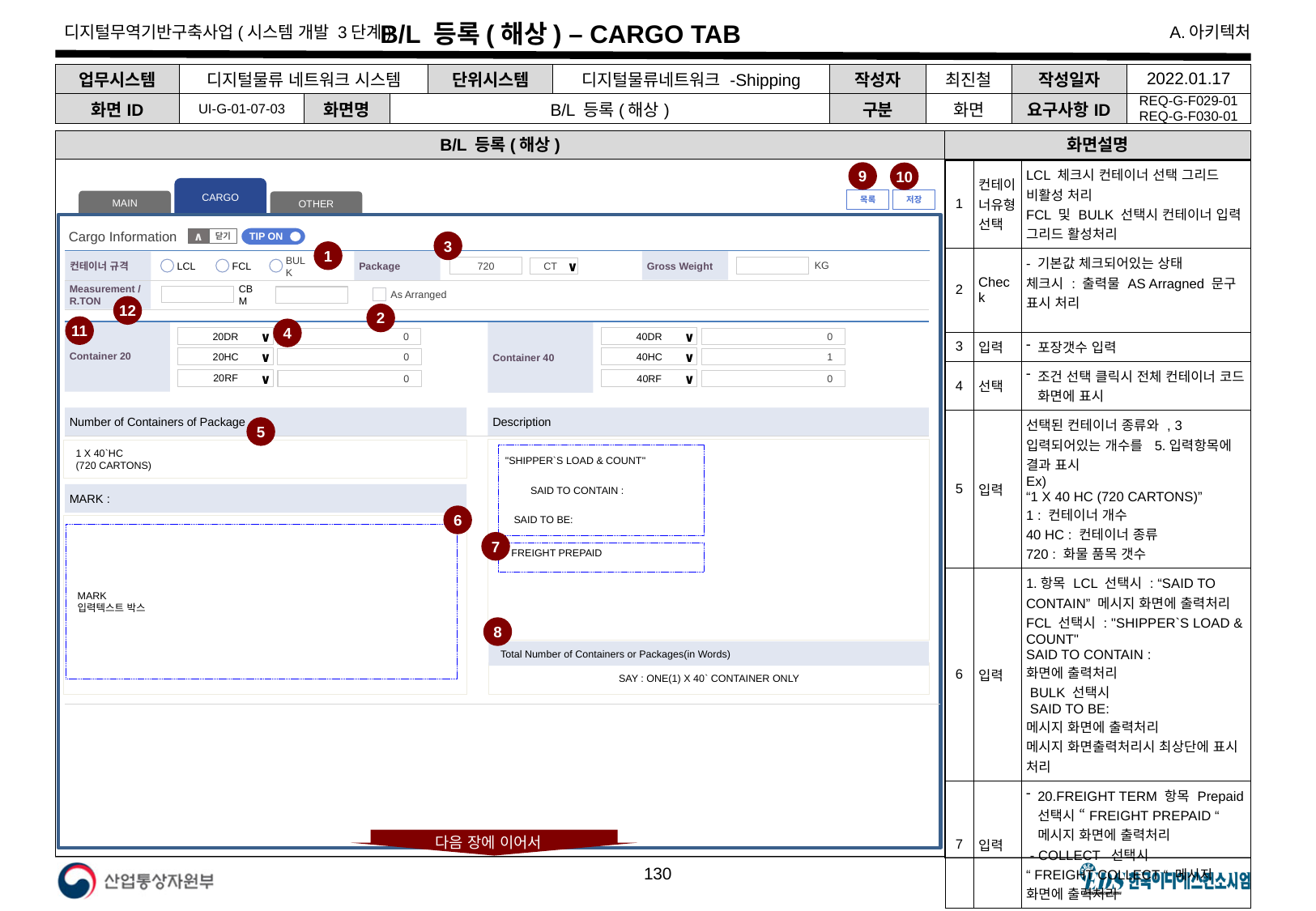

# B/L 등록(해상) – CARGO TAB
| 업무시스템 | 디지털물류 네트워크 시스템 |  |  | 단위시스템 | 디지털물류네트워크 -Shipping | 작성자 | 최진철 | 작성일자 | 2022.01.17 |
| --- | --- | --- | --- | --- | --- | --- | --- | --- | --- |
| 화면ID | UI-G-01-07-03 | 화면명 | B/L 등록(해상) |  |  | 구분 | 화면 | 요구사항ID | REQ-G-F029-01 REQ-G-F030-01 |
B/L 등록(해상)
화면설명

| 1 | 컨테이너유형선택 | LCL 체크시 컨테이너 선택 그리드 비활성 처리 FCL 및 BULK 선택시 컨테이너 입력 그리드 활성처리 |
| --- | --- | --- |
| 2 | Check | - 기본값 체크되어있는 상태 체크시 : 출력물 AS Arragned 문구 표시 처리 |
| 3 | 입력 | 포장갯수 입력 |
| 4 | 선택 | 조건 선택 클릭시 전체 컨테이너 코드 화면에 표시 |
| 5 | 입력 | 선택된 컨테이너 종류와 , 3 입력되어있는 개수를 5.입력항목에 결과 표시 Ex) “1 X 40 HC (720 CARTONS)” 1 : 컨테이너 개수 40 HC : 컨테이너 종류 720 : 화물 품목 갯수 |
| 6 | 입력 | 1.항목 LCL 선택시 : “SAID TO CONTAIN” 메시지 화면에 출력처리 FCL 선택시 : "SHIPPER`S LOAD & COUNT" SAID TO CONTAIN : 화면에 출력처리 BULK 선택시 SAID TO BE: 메시지 화면에 출력처리 메시지 화면출력처리시 최상단에 표시 처리 |
| 7 | 입력 | 20.FREIGHT TERM 항목 Prepaid선택시 “FREIGHT PREPAID “ 메시지 화면에 출력처리 - COLLECT 선택시 “ FREIGHT COLLECT “ 메시지 화면에 출력처리 |

9
10
CARGO
저장
목록
MAIN
OTHER

Cargo Information
TIP ON

닫기
∧
3
1
Gross Weight
Package
컨테이너 규격
KG
720

CT
∨

LCL

FCL

BULK
Measurement /
R.TON
CBM

As Arranged
12
2
11
4
Container 20
Container 40
20DR
∨
40DR
∨
0
0
20HC
∨
40HC
∨
0
1
20RF
∨
40RF
∨
0
0
Number of Containers of Package
Description
5

1 X 40`HC
(720 CARTONS)

"SHIPPER`S LOAD & COUNT"
SAID TO CONTAIN :
MARK :
6
SAID TO BE:

MARK
입력텍스트 박스
7
FREIGHT PREPAID

8
Total Number of Containers or Packages(in Words)
SAY : ONE(1) X 40` CONTAINER ONLY
다음 장에 이어서